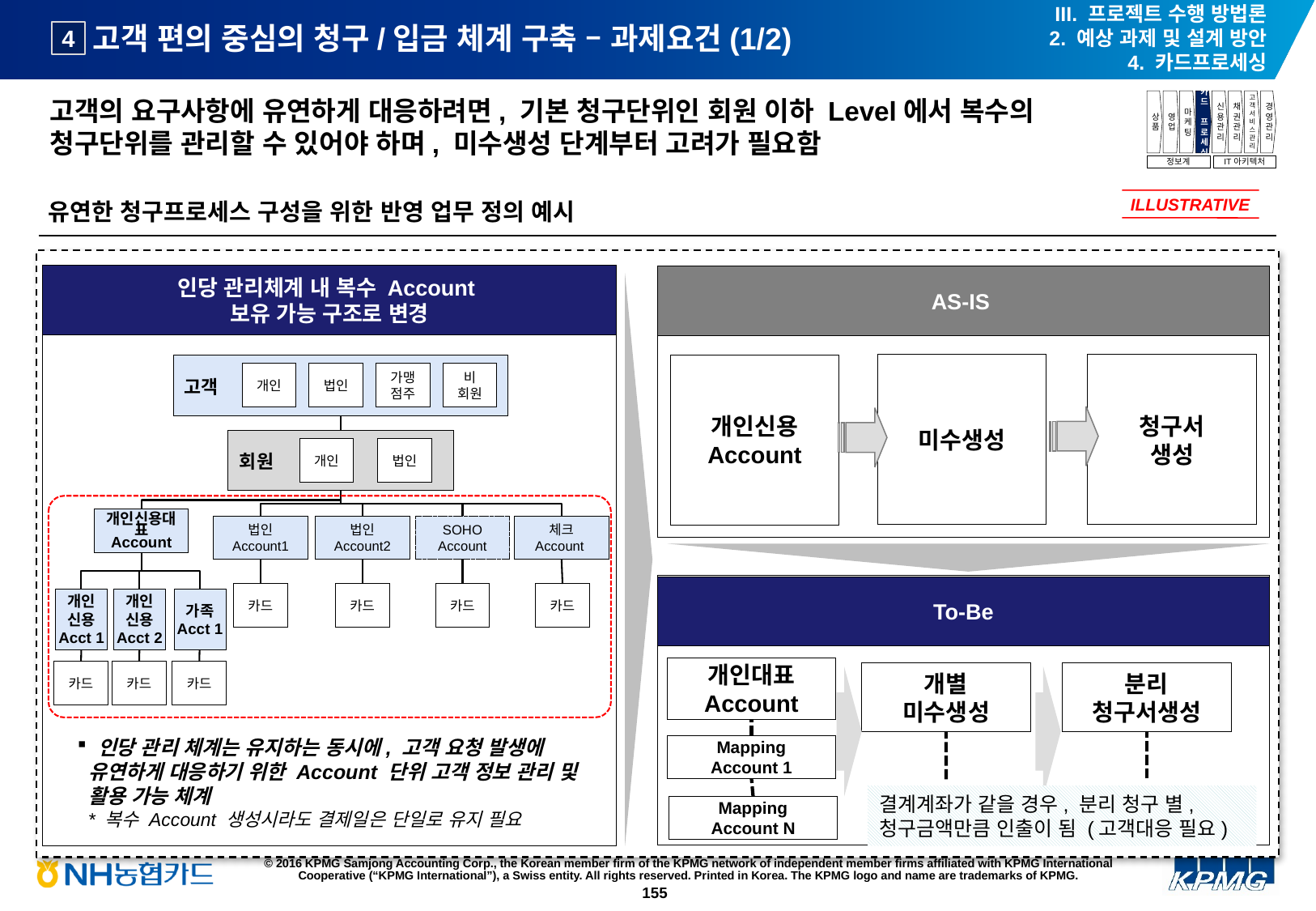

III. 프로젝트 수행 방법론
2. 예상 과제 및 설계 방안
4. 카드프로세싱
# 고객 편의 중심의 청구/입금 체계 구축 – 과제요건(1/2)
4
고객의 요구사항에 유연하게 대응하려면, 기본 청구단위인 회원 이하 Level에서 복수의 청구단위를 관리할 수 있어야 하며, 미수생성 단계부터 고려가 필요함
상품
영업
마케팅
카드
프로세싱
신용관리
채권관리
고객서비스관리
경영관리
정보계
IT아키텍처
유연한 청구프로세스 구성을 위한 반영 업무 정의 예시
ILLUSTRATIVE

인당 관리체계 내 복수 Account
보유 가능 구조로 변경
AS-IS

미수생성
청구서
생성

개인신용
Account
개인
법인
가맹점주
비
회원
고객

개인
법인
회원

개인신용대표
Account
법인
Account1
법인
Account2
SOHO
Account
체크
Account

To-Be
카드
카드
카드
카드
개인 신용
Acct 1
개인
신용
Acct 2
가족
Acct 1
개인대표
Account
카드
카드
카드
개별
미수생성
분리
청구서생성

 인당 관리 체계는 유지하는 동시에, 고객 요청 발생에 유연하게 대응하기 위한 Account 단위 고객 정보 관리 및 활용 가능 체계
  * 복수 Account 생성시라도 결제일은 단일로 유지 필요
Mapping
Account 1
결계계좌가 같을 경우, 분리 청구 별, 청구금액만큼 인출이 됨 (고객대응 필요)
Mapping
Account N